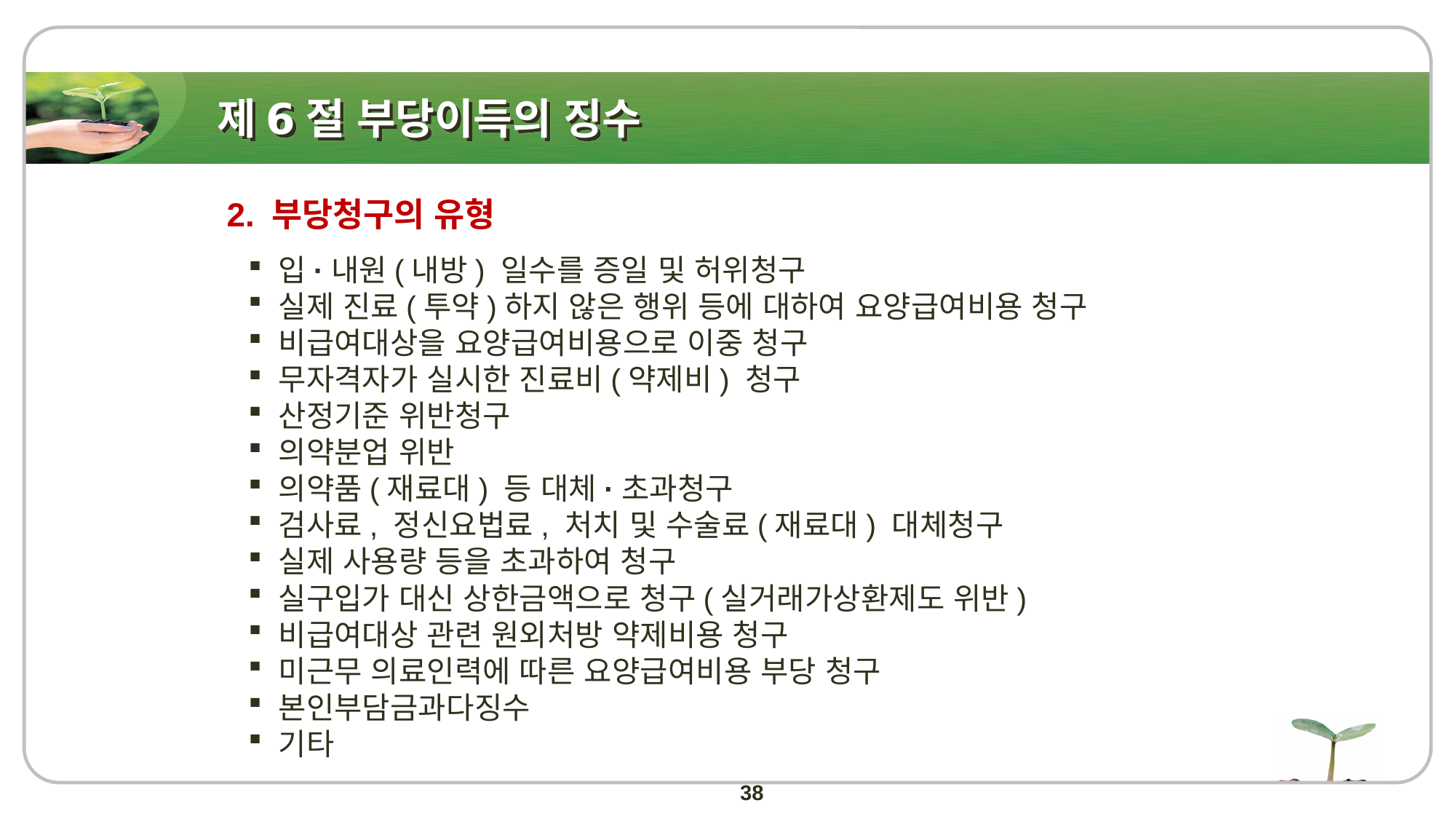

# 제6절 부당이득의 징수
2. 부당청구의 유형
입·내원(내방) 일수를 증일 및 허위청구
실제 진료(투약)하지 않은 행위 등에 대하여 요양급여비용 청구
비급여대상을 요양급여비용으로 이중 청구
무자격자가 실시한 진료비(약제비) 청구
산정기준 위반청구
의약분업 위반
의약품(재료대) 등 대체·초과청구
검사료, 정신요법료, 처치 및 수술료(재료대) 대체청구
실제 사용량 등을 초과하여 청구
실구입가 대신 상한금액으로 청구(실거래가상환제도 위반)
비급여대상 관련 원외처방 약제비용 청구
미근무 의료인력에 따른 요양급여비용 부당 청구
본인부담금과다징수
기타
38